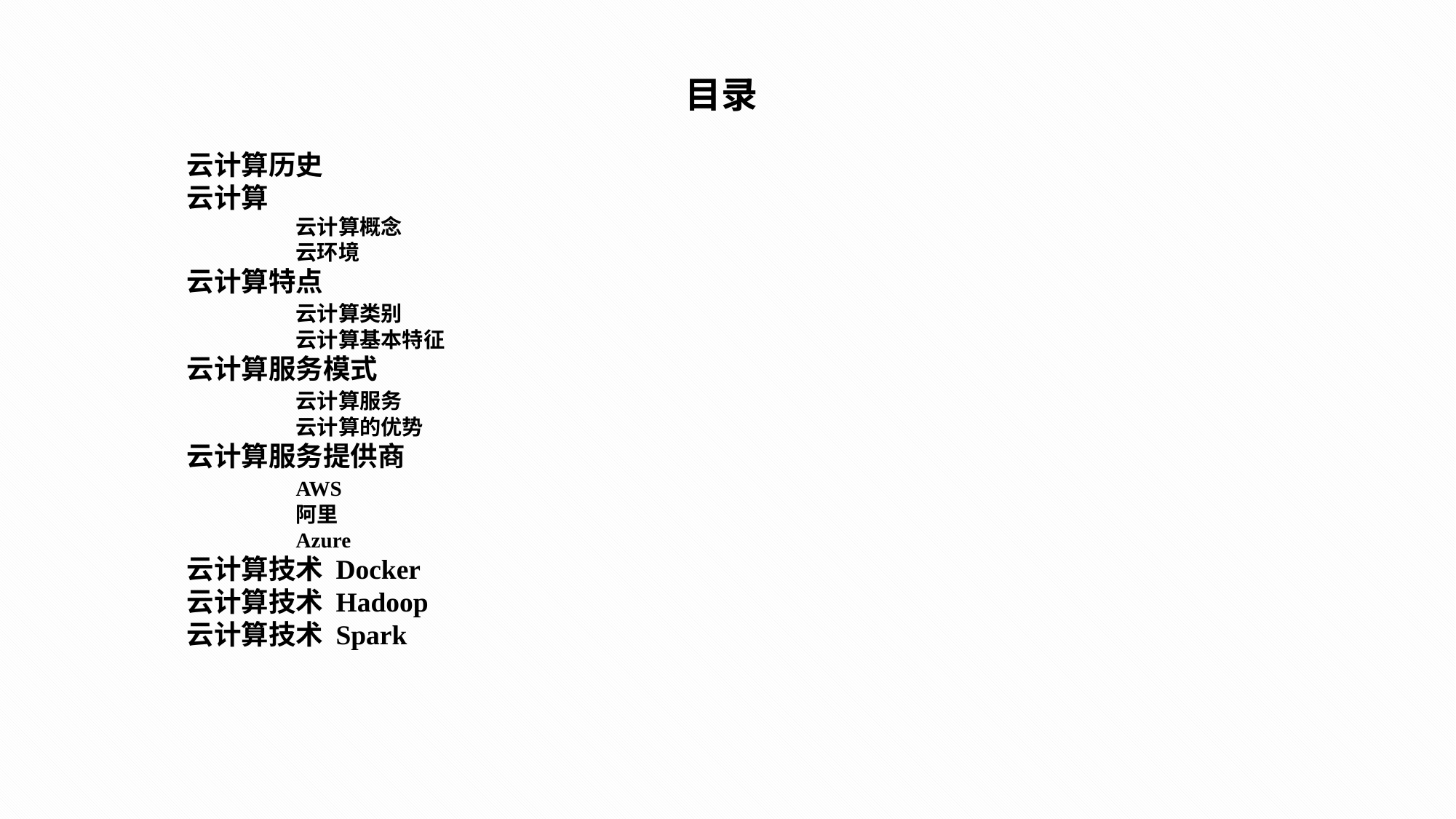

目录

云计算历史
云计算
	云计算概念
	云环境
云计算特点
	云计算类别
	云计算基本特征
云计算服务模式
	云计算服务
	云计算的优势
云计算服务提供商
	AWS
	阿里
	Azure
云计算技术 Docker
云计算技术 Hadoop
云计算技术 Spark